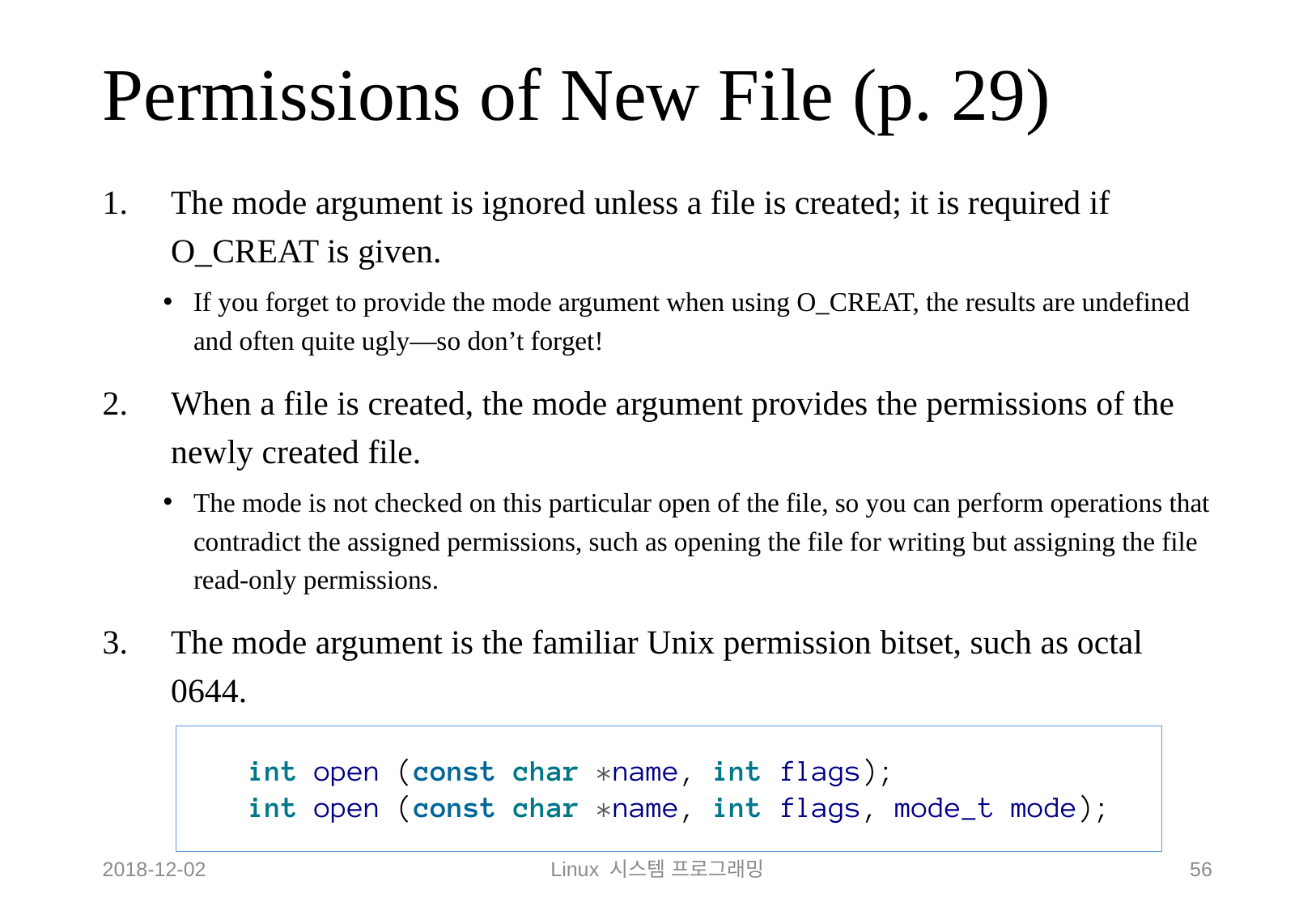

# Permissions of New File (p. 29)
The mode argument is ignored unless a file is created; it is required if O_CREAT is given.
If you forget to provide the mode argument when using O_CREAT, the results are undefined and often quite ugly—so don’t forget!
When a file is created, the mode argument provides the permissions of the newly created file.
The mode is not checked on this particular open of the file, so you can perform operations that contradict the assigned permissions, such as opening the file for writing but assigning the file read-only permissions.
The mode argument is the familiar Unix permission bitset, such as octal 0644.

int open (const char *name, int flags);
int open (const char *name, int flags, mode_t mode);

2018-12-02
Linux 시스템 프로그래밍
56